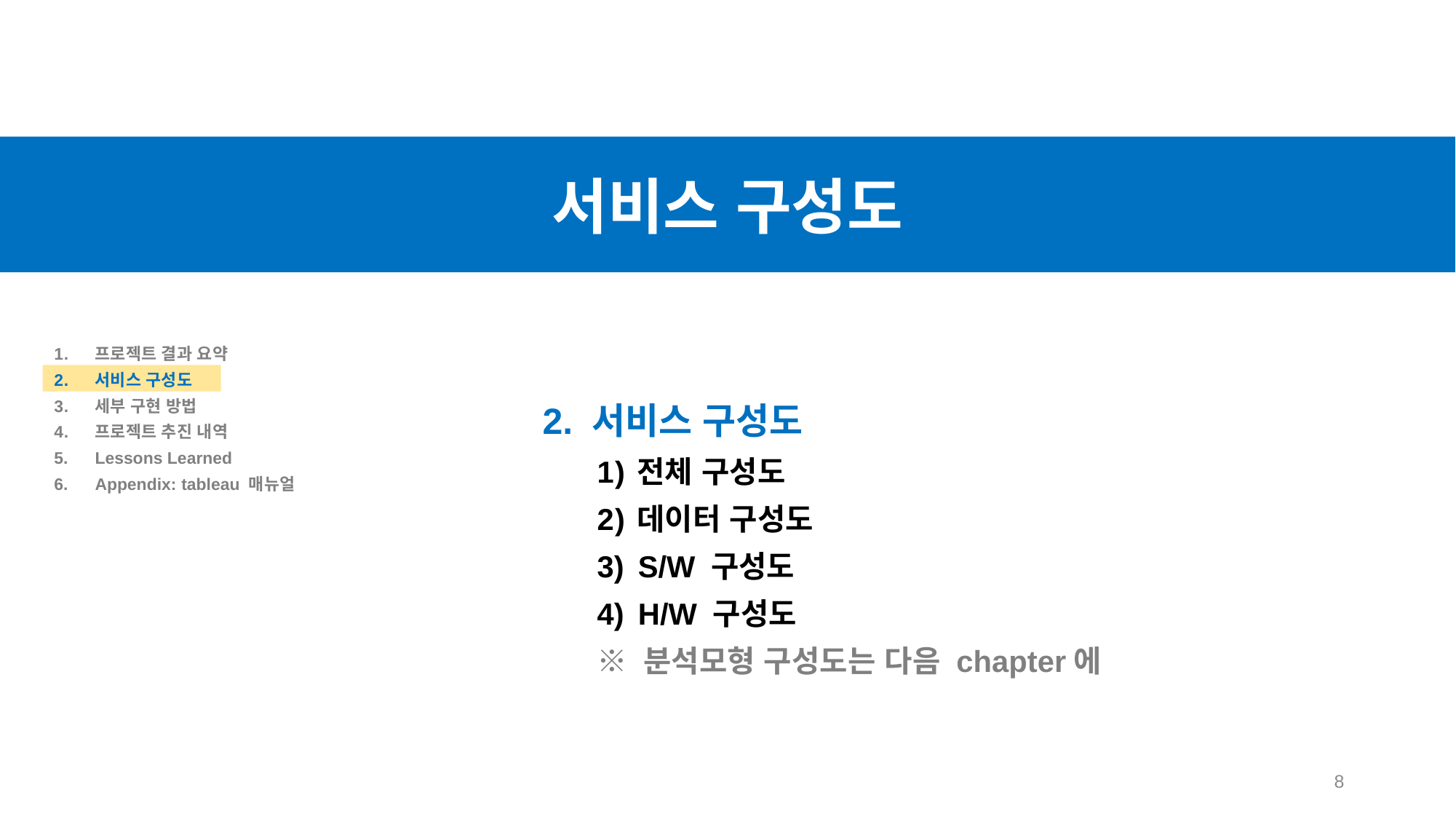

서비스 구성도
프로젝트 결과 요약
서비스 구성도
세부 구현 방법
프로젝트 추진 내역
Lessons Learned
Appendix: tableau 매뉴얼

2. 서비스 구성도
전체 구성도
데이터 구성도
S/W 구성도
H/W 구성도
※ 분석모형 구성도는 다음 chapter에
8